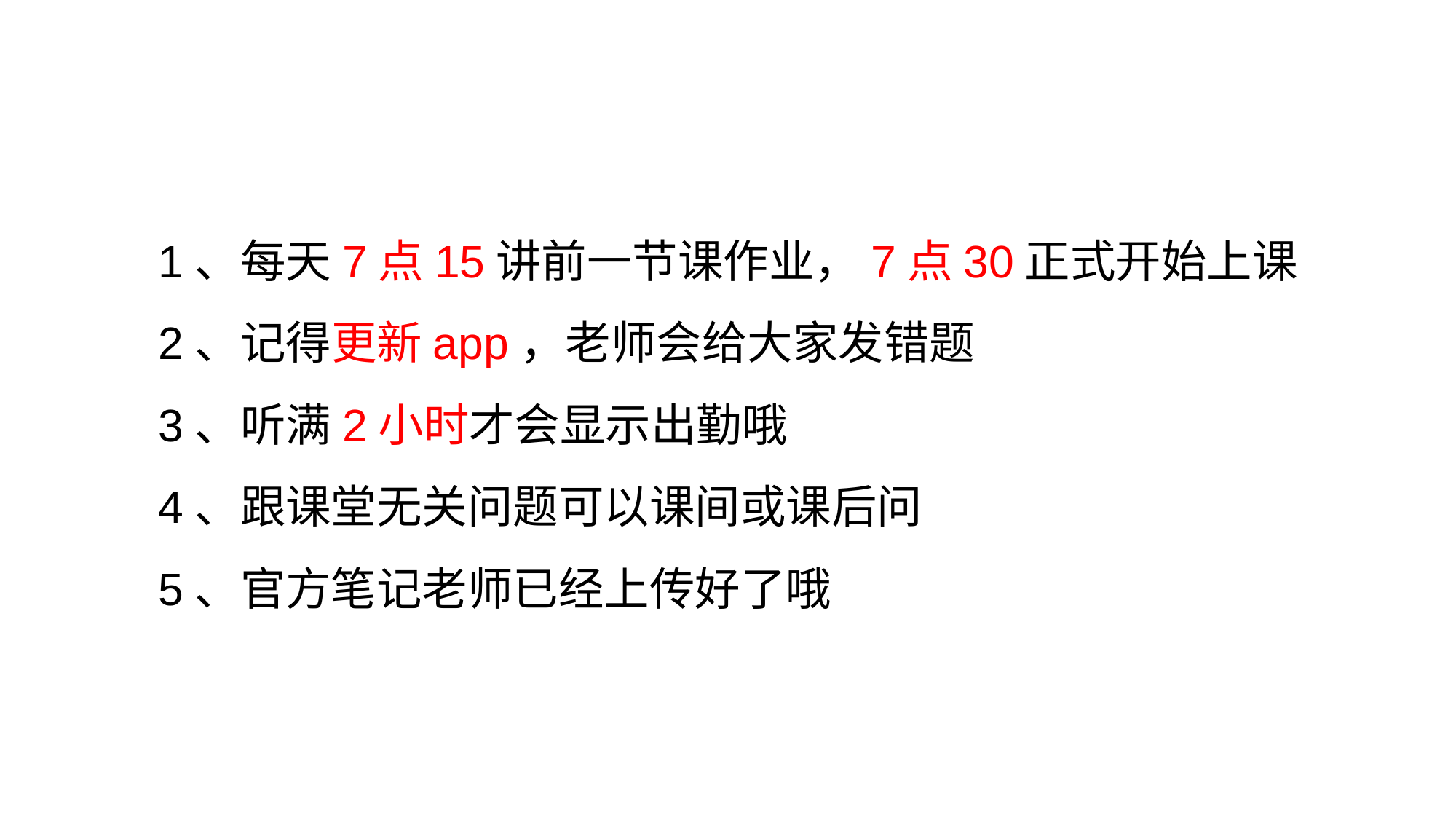

1、每天7点15讲前一节课作业，7点30正式开始上课
2、记得更新app，老师会给大家发错题
3、听满2小时才会显示出勤哦
4、跟课堂无关问题可以课间或课后问
5、官方笔记老师已经上传好了哦